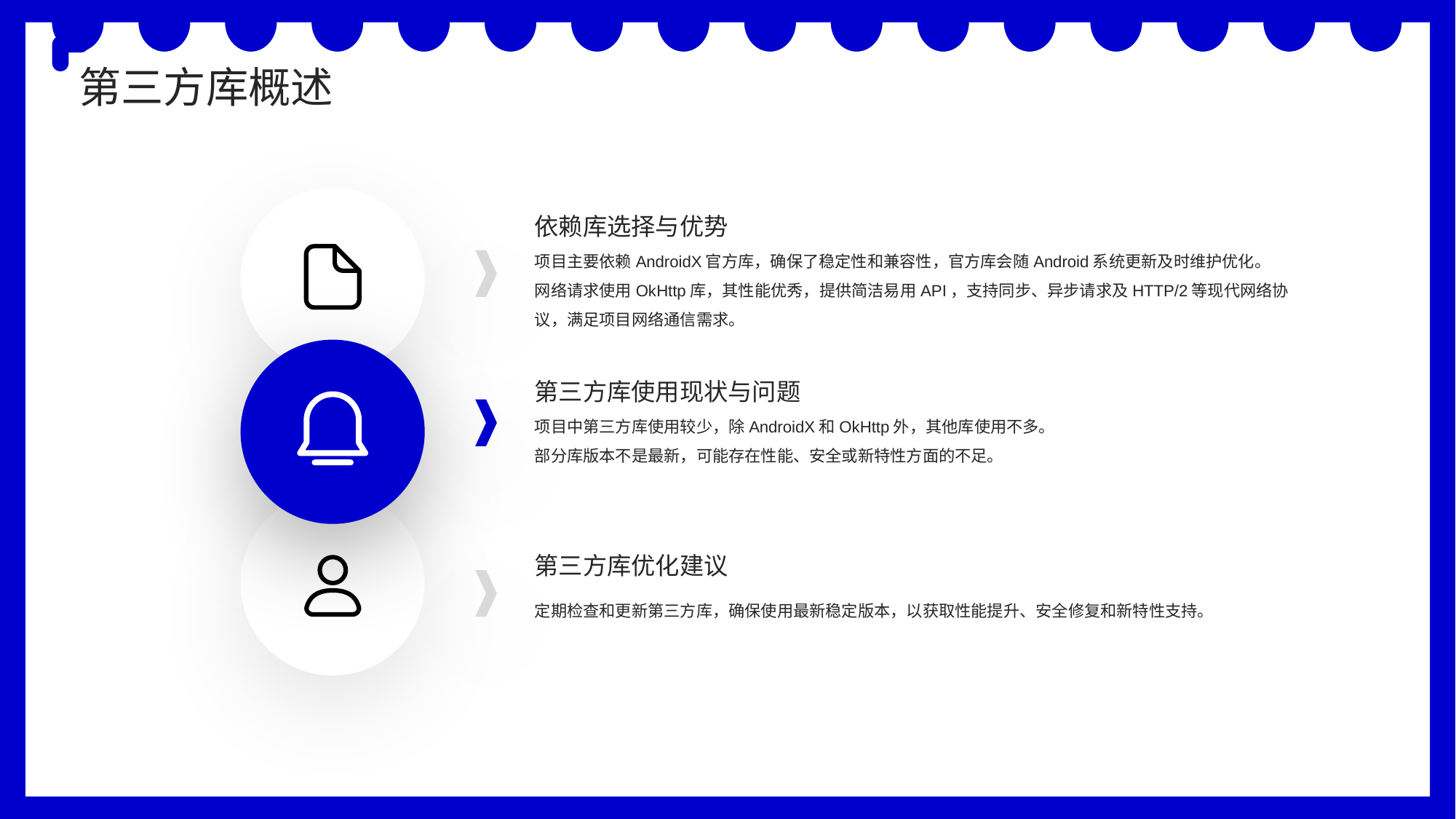

第三方库概述

依赖库选择与优势

项目主要依赖AndroidX官方库，确保了稳定性和兼容性，官方库会随Android系统更新及时维护优化。
网络请求使用OkHttp库，其性能优秀，提供简洁易用API，支持同步、异步请求及HTTP/2等现代网络协议，满足项目网络通信需求。

第三方库使用现状与问题

项目中第三方库使用较少，除AndroidX和OkHttp外，其他库使用不多。
部分库版本不是最新，可能存在性能、安全或新特性方面的不足。

第三方库优化建议

定期检查和更新第三方库，确保使用最新稳定版本，以获取性能提升、安全修复和新特性支持。